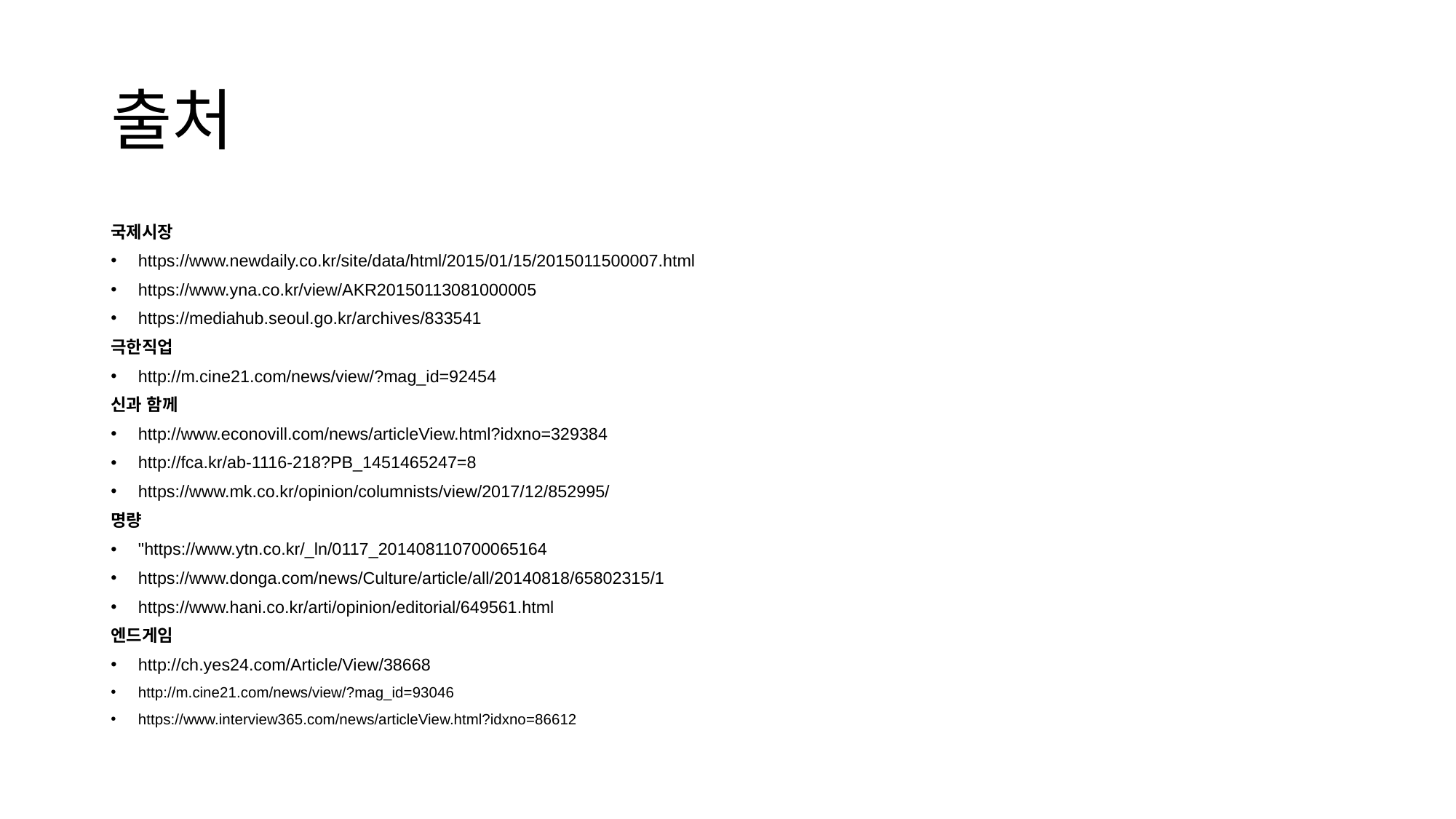

# 출처
국제시장
https://www.newdaily.co.kr/site/data/html/2015/01/15/2015011500007.html
https://www.yna.co.kr/view/AKR20150113081000005
https://mediahub.seoul.go.kr/archives/833541
극한직업
http://m.cine21.com/news/view/?mag_id=92454
신과 함께
http://www.econovill.com/news/articleView.html?idxno=329384
http://fca.kr/ab-1116-218?PB_1451465247=8
https://www.mk.co.kr/opinion/columnists/view/2017/12/852995/
명량
"https://www.ytn.co.kr/_ln/0117_201408110700065164
https://www.donga.com/news/Culture/article/all/20140818/65802315/1
https://www.hani.co.kr/arti/opinion/editorial/649561.html
엔드게임
http://ch.yes24.com/Article/View/38668
http://m.cine21.com/news/view/?mag_id=93046
https://www.interview365.com/news/articleView.html?idxno=86612